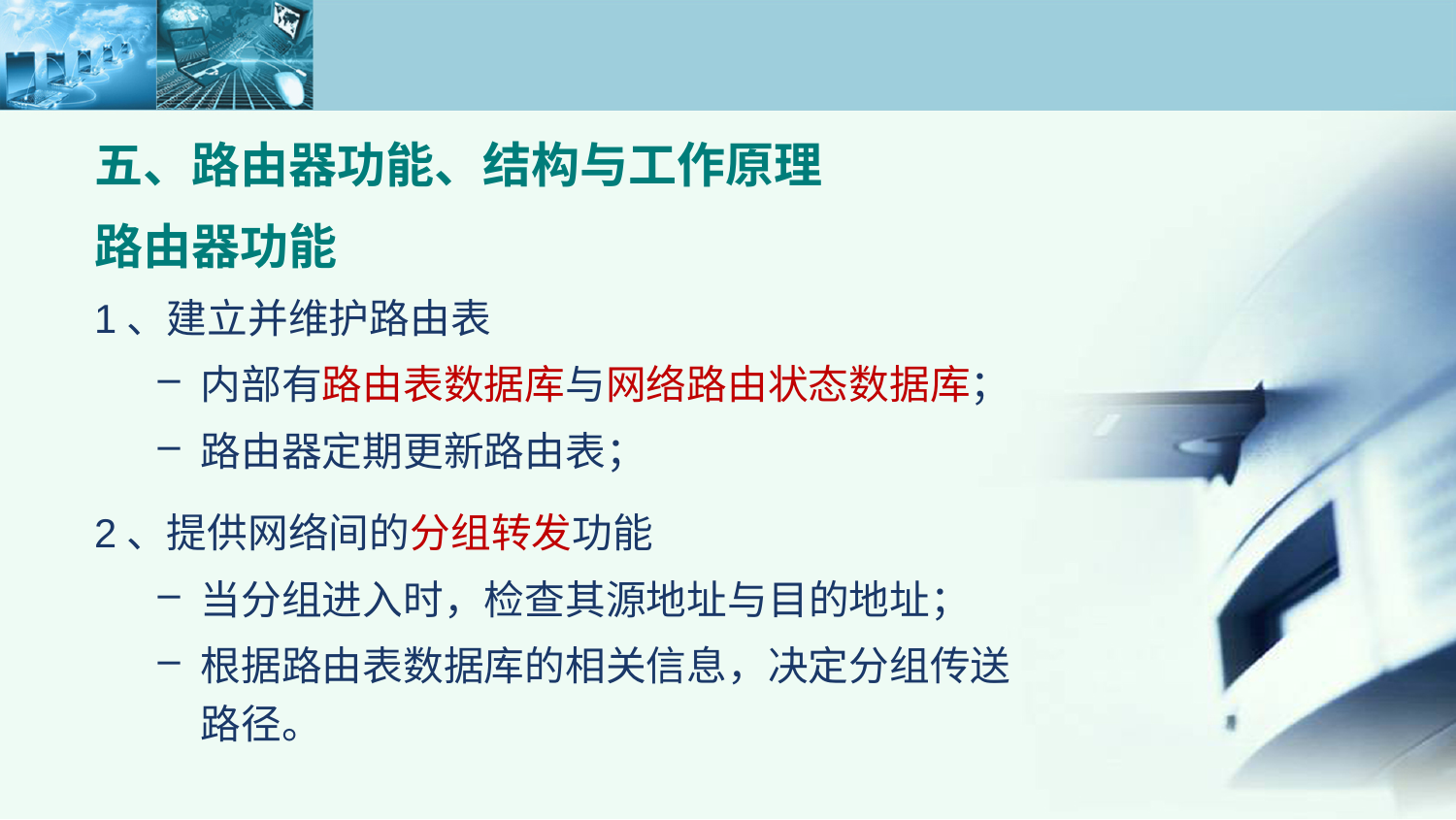

五、路由器功能、结构与工作原理
路由器功能
1、建立并维护路由表
内部有路由表数据库与网络路由状态数据库；
路由器定期更新路由表；
2、提供网络间的分组转发功能
当分组进入时，检查其源地址与目的地址；
根据路由表数据库的相关信息，决定分组传送路径。